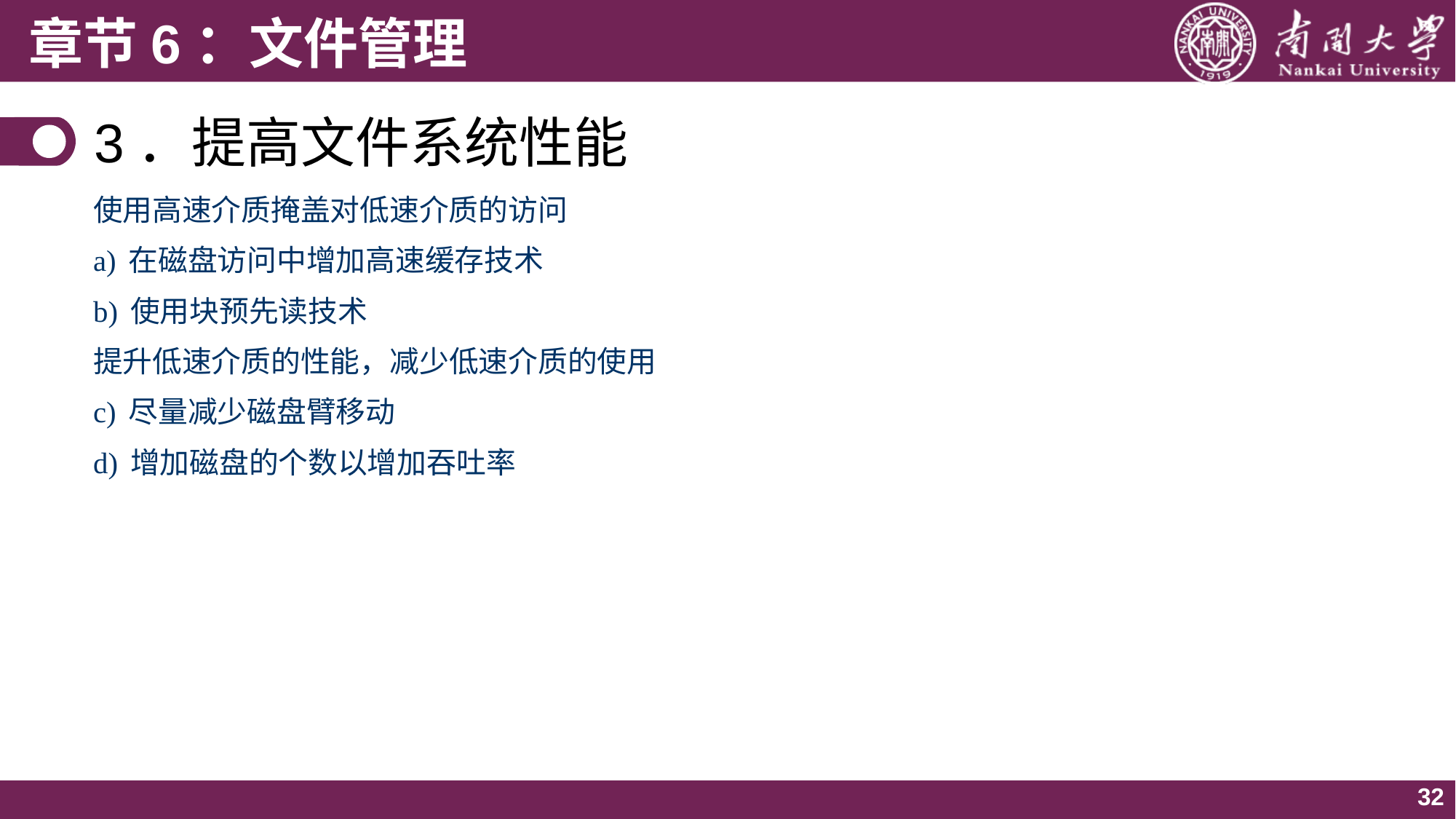

# 3．提高文件系统性能
使用高速介质掩盖对低速介质的访问
a) 在磁盘访问中增加高速缓存技术
b) 使用块预先读技术
提升低速介质的性能，减少低速介质的使用
c) 尽量减少磁盘臂移动
d) 增加磁盘的个数以增加吞吐率

32